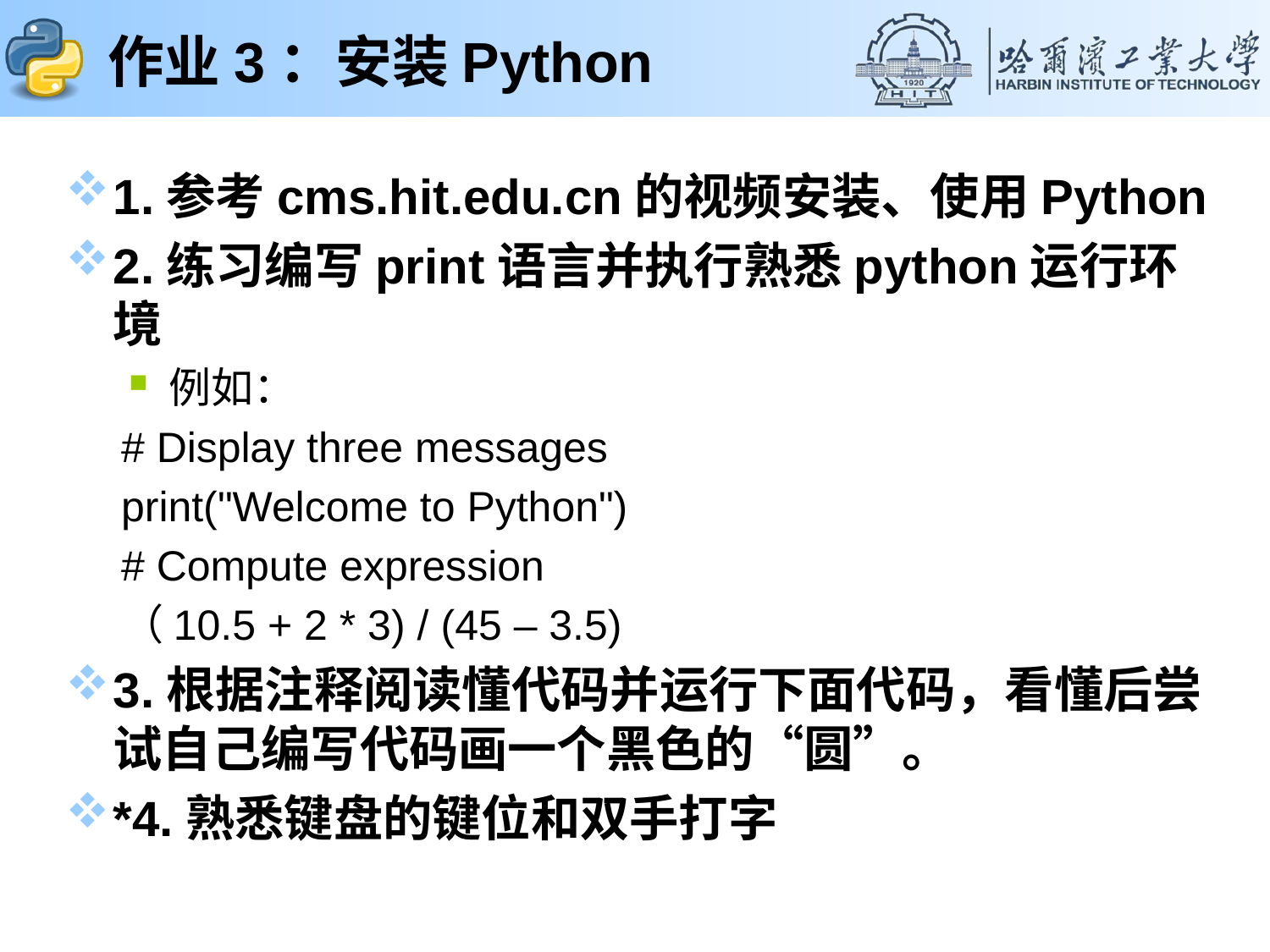

# 作业3：安装Python
1.参考cms.hit.edu.cn的视频安装、使用Python
2.练习编写print语言并执行熟悉python运行环境
例如：
# Display three messages
print("Welcome to Python")
# Compute expression
（10.5 + 2 * 3) / (45 – 3.5)
3.根据注释阅读懂代码并运行下面代码，看懂后尝试自己编写代码画一个黑色的“圆”。
*4.熟悉键盘的键位和双手打字